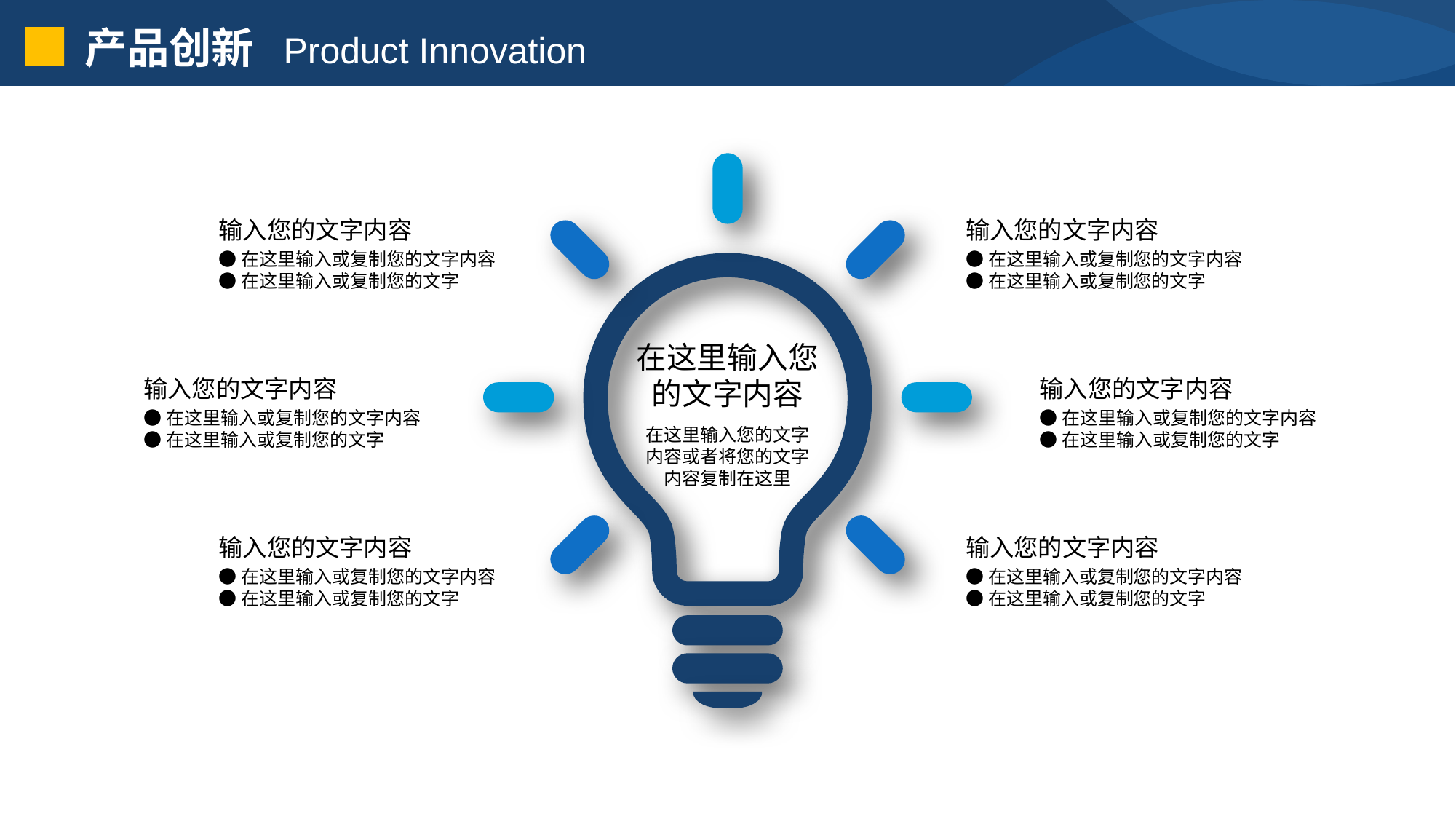

产品创新  Product Innovation

输入您的文字内容
输入您的文字内容

●在这里输入或复制您的文字内容
●在这里输入或复制您的文字
●在这里输入或复制您的文字内容
●在这里输入或复制您的文字

在这里输入您
的文字内容
输入您的文字内容
输入您的文字内容

●在这里输入或复制您的文字内容
●在这里输入或复制您的文字
●在这里输入或复制您的文字内容
●在这里输入或复制您的文字
在这里输入您的文字内容或者将您的文字内容复制在这里

输入您的文字内容
输入您的文字内容
●在这里输入或复制您的文字内容
●在这里输入或复制您的文字
●在这里输入或复制您的文字内容
●在这里输入或复制您的文字